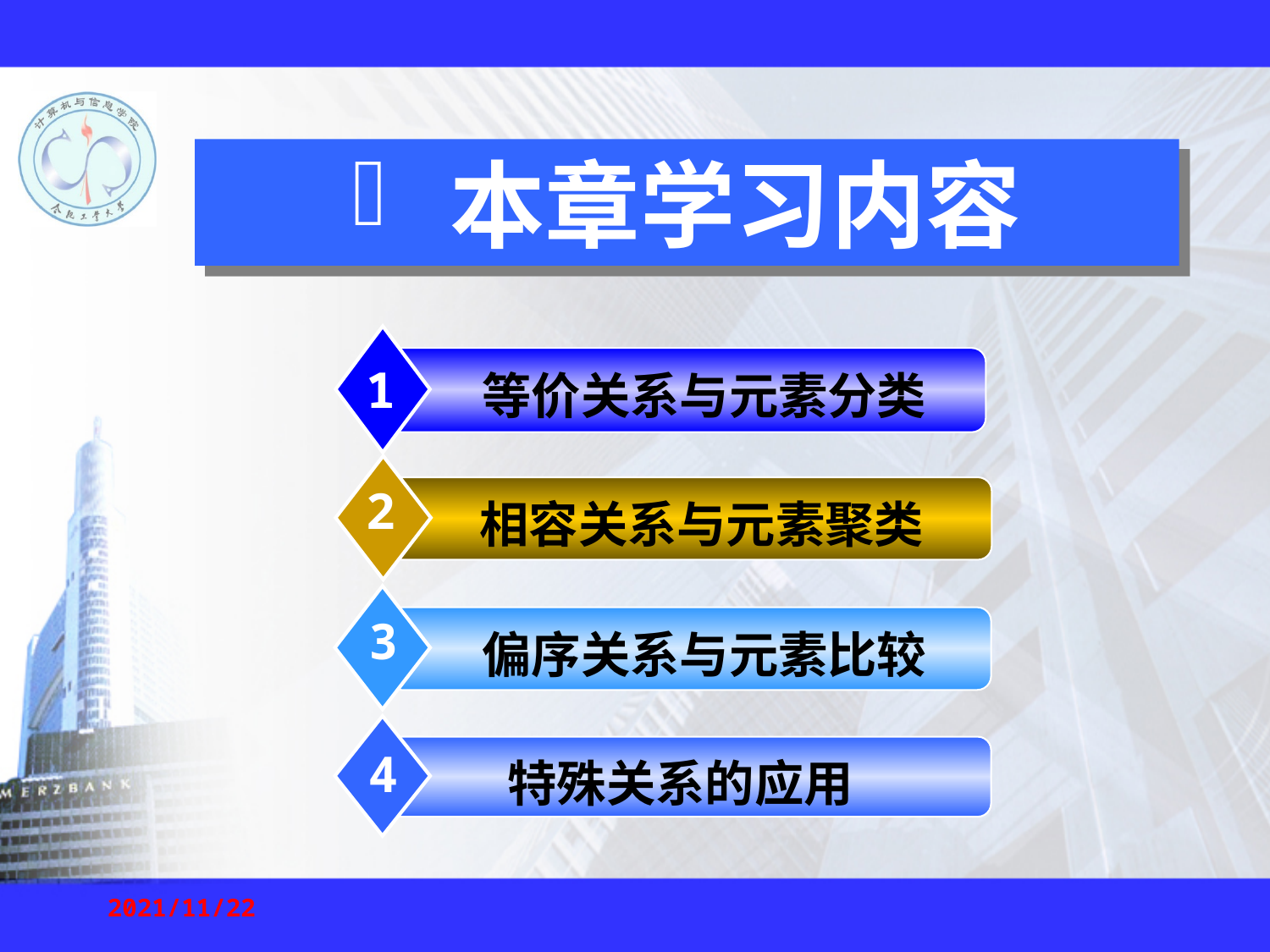

本章学习内容

1
  等价关系与元素分类

2

  相容关系与元素聚类

3

  偏序关系与元素比较

4
   特殊关系的应用
2021/11/22